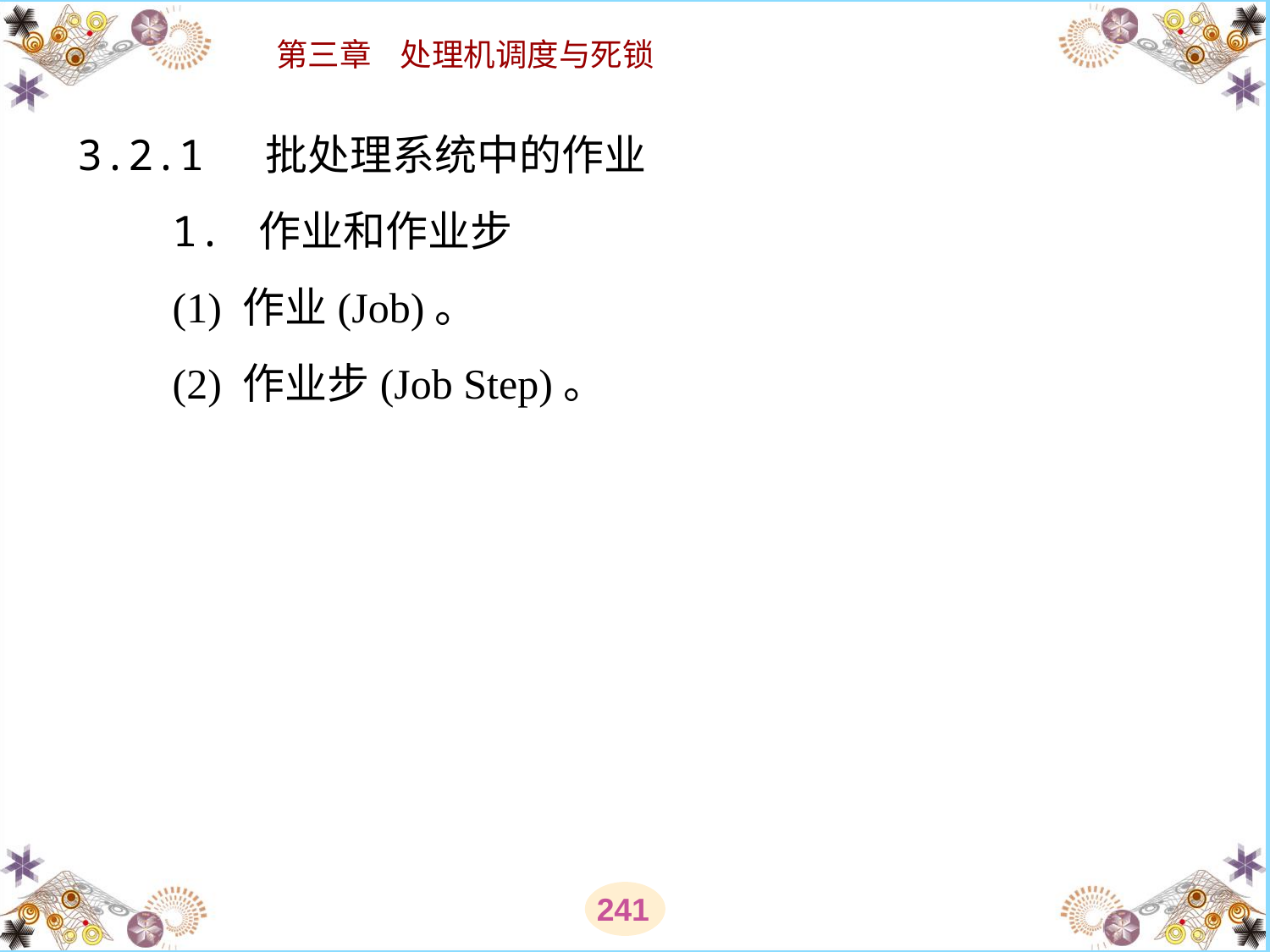

# 3.2.1  批处理系统中的作业 　　1. 作业和作业步 　　(1) 作业(Job)。 　　(2) 作业步(Job Step)。